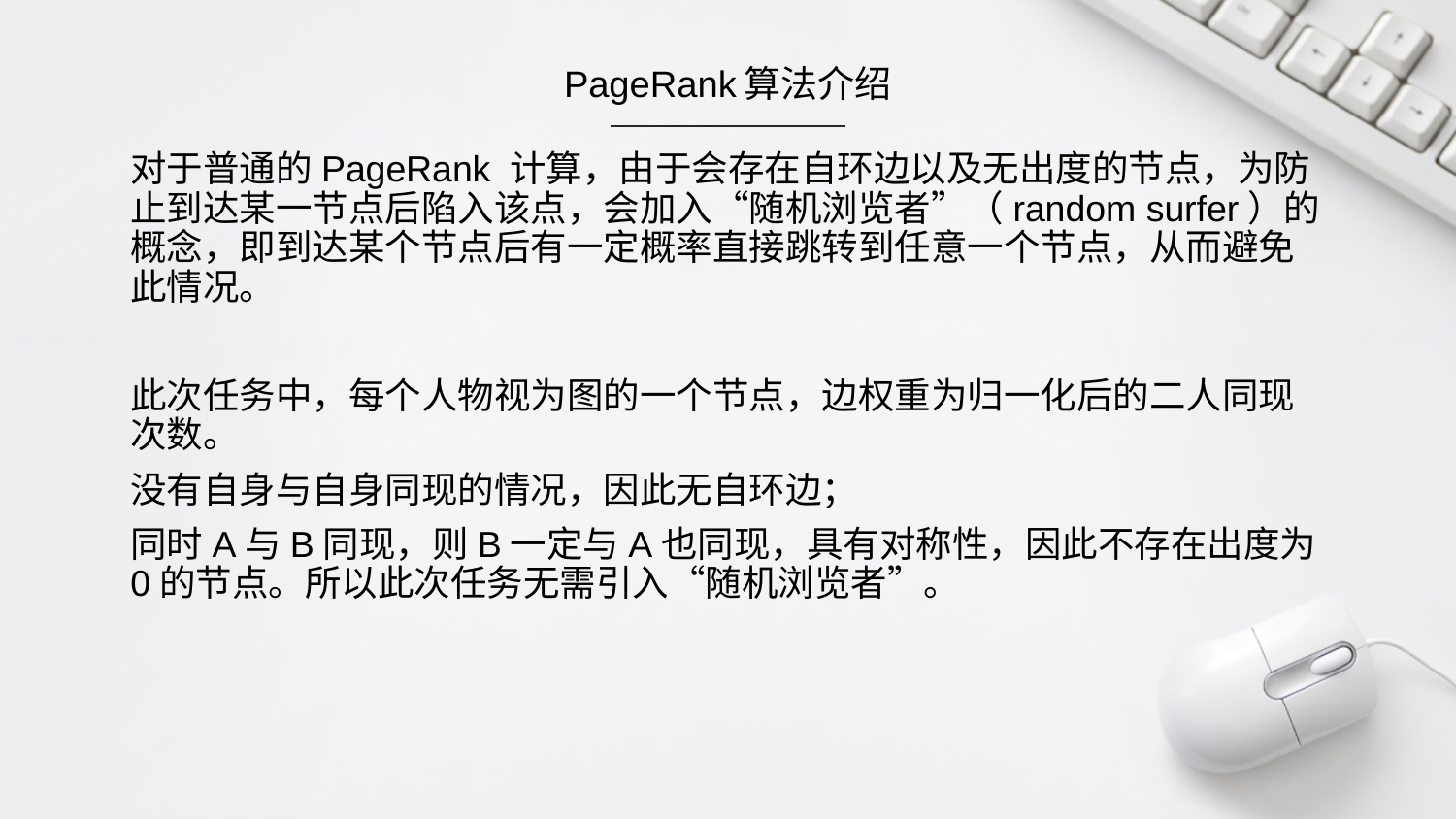

PageRank算法介绍

对于普通的PageRank 计算，由于会存在自环边以及无出度的节点，为防止到达某一节点后陷入该点，会加入“随机浏览者”（random surfer）的概念，即到达某个节点后有一定概率直接跳转到任意一个节点，从而避免此情况。

此次任务中，每个人物视为图的一个节点，边权重为归一化后的二人同现次数。
没有自身与自身同现的情况，因此无自环边；
同时A与B同现，则B一定与A也同现，具有对称性，因此不存在出度为0的节点。所以此次任务无需引入“随机浏览者”。